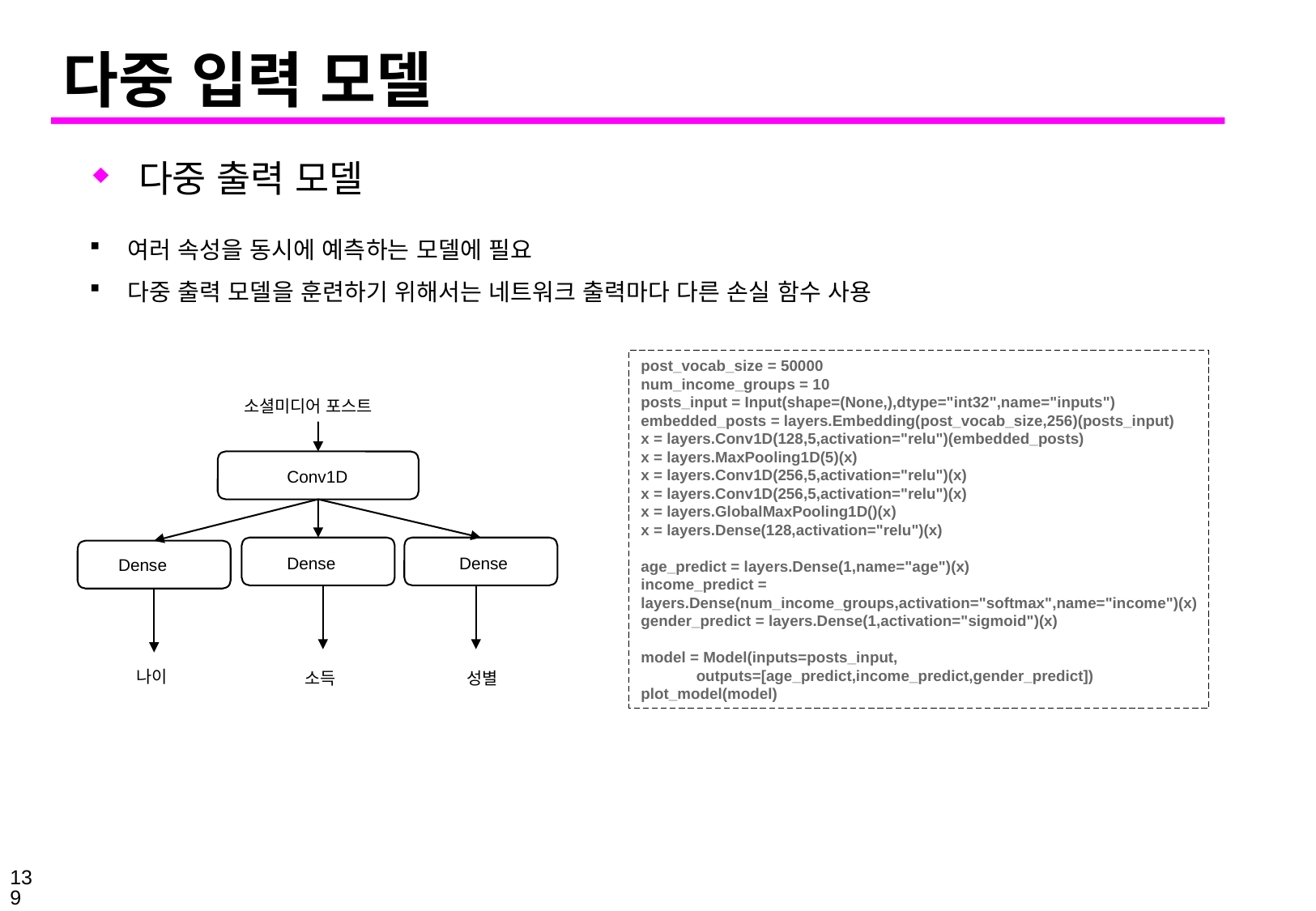

# 다중 입력 모델
다중 출력 모델
여러 속성을 동시에 예측하는 모델에 필요
다중 출력 모델을 훈련하기 위해서는 네트워크 출력마다 다른 손실 함수 사용
post_vocab_size = 50000
num_income_groups = 10
posts_input = Input(shape=(None,),dtype="int32",name="inputs")
embedded_posts = layers.Embedding(post_vocab_size,256)(posts_input)
x = layers.Conv1D(128,5,activation="relu")(embedded_posts)
x = layers.MaxPooling1D(5)(x)
x = layers.Conv1D(256,5,activation="relu")(x)
x = layers.Conv1D(256,5,activation="relu")(x)
x = layers.GlobalMaxPooling1D()(x)
x = layers.Dense(128,activation="relu")(x)

age_predict = layers.Dense(1,name="age")(x)
income_predict = layers.Dense(num_income_groups,activation="softmax",name="income")(x)
gender_predict = layers.Dense(1,activation="sigmoid")(x)

model = Model(inputs=posts_input,
             outputs=[age_predict,income_predict,gender_predict])
plot_model(model)
소셜미디어 포스트

Conv1D

Dense
Dense
Dense
 나이
 소득
 성별
139